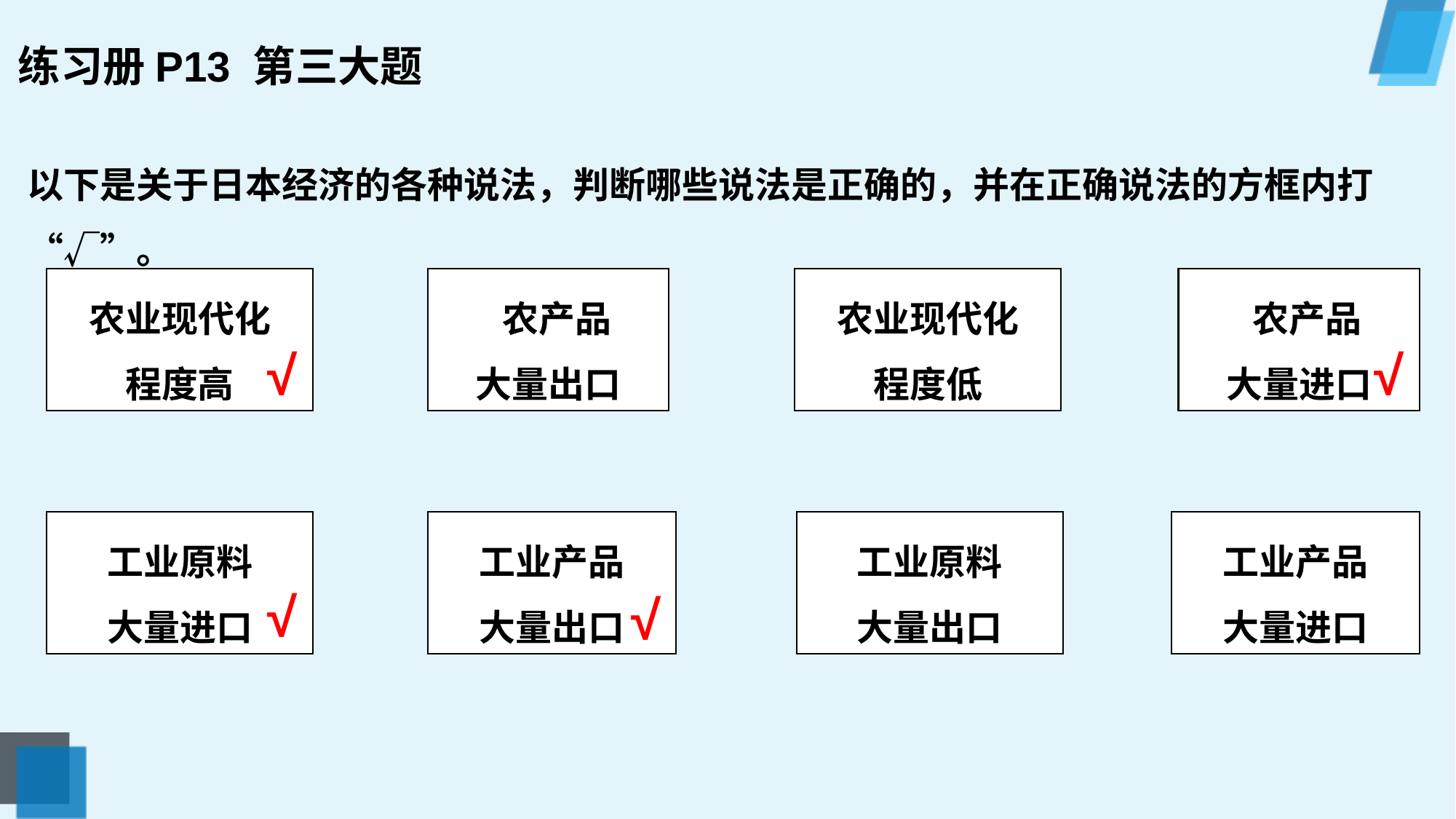

练习册P13 第三大题
以下是关于日本经济的各种说法，判断哪些说法是正确的，并在正确说法的方框内打“√”。
农业现代化
程度高
 农产品
大量出口
农业现代化
程度低
 农产品
大量进口
√
√
工业原料
大量进口
工业产品
大量出口
工业原料
大量出口
工业产品
大量进口
√
√